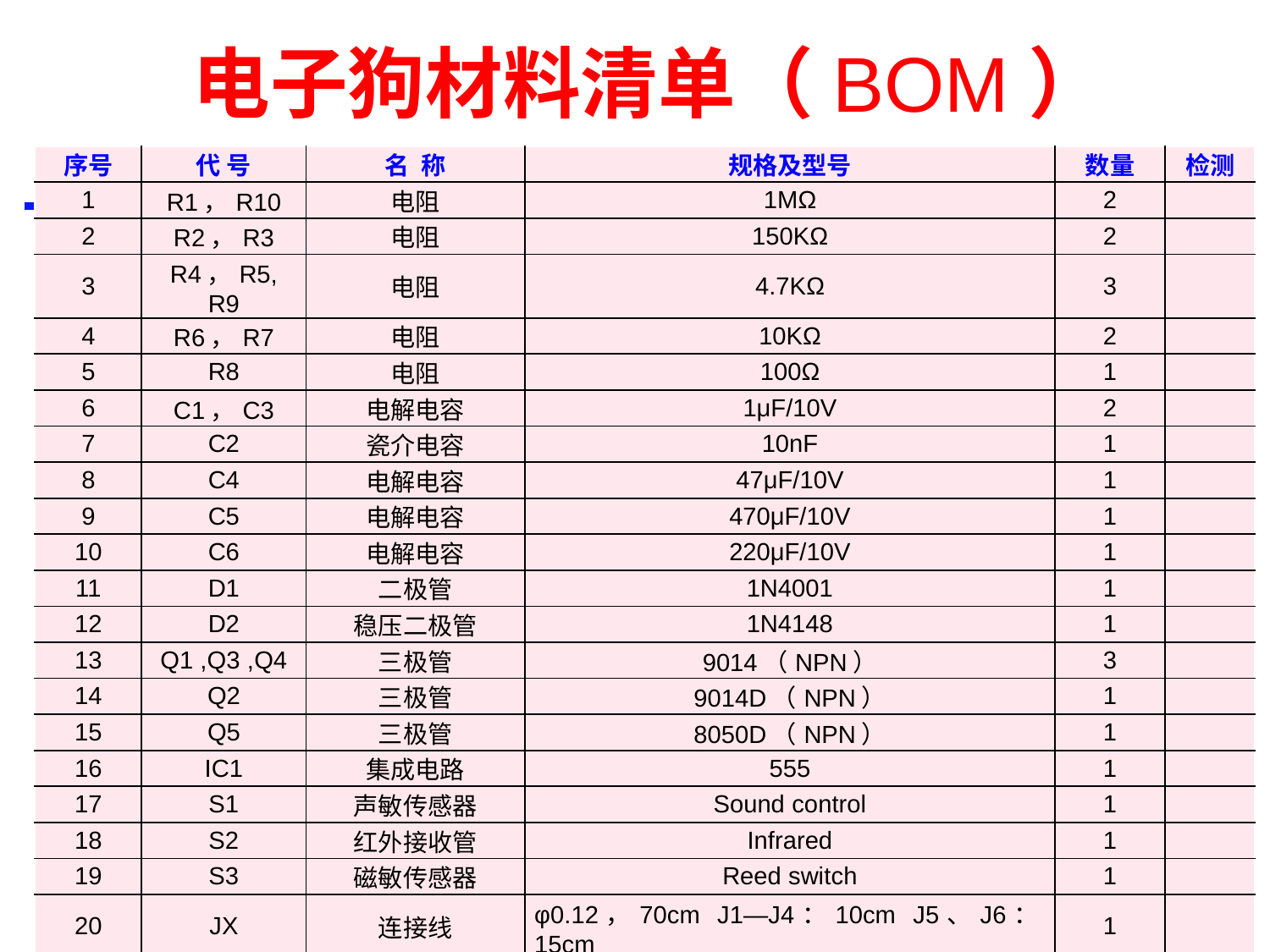

# 电子狗材料清单（BOM）
| 序号 | 代 号 | 名 称 | 规格及型号 | 数量 | 检测 |
| --- | --- | --- | --- | --- | --- |
| 1 | R1，R10 | 电阻 | 1MΩ | 2 |  |
| 2 | R2，R3 | 电阻 | 150KΩ | 2 |  |
| 3 | R4，R5, R9 | 电阻 | 4.7KΩ | 3 |  |
| 4 | R6，R7 | 电阻 | 10KΩ | 2 |  |
| 5 | R8 | 电阻 | 100Ω | 1 |  |
| 6 | C1，C3 | 电解电容 | 1μF/10V | 2 |  |
| 7 | C2 | 瓷介电容 | 10nF | 1 |  |
| 8 | C4 | 电解电容 | 47μF/10V | 1 |  |
| 9 | C5 | 电解电容 | 470μF/10V | 1 |  |
| 10 | C6 | 电解电容 | 220μF/10V | 1 |  |
| 11 | D1 | 二极管 | 1N4001 | 1 |  |
| 12 | D2 | 稳压二极管 | 1N4148 | 1 |  |
| 13 | Q1 ,Q3 ,Q4 | 三极管 | 9014（NPN） | 3 |  |
| 14 | Q2 | 三极管 | 9014D（NPN） | 1 |  |
| 15 | Q5 | 三极管 | 8050D（NPN） | 1 |  |
| 16 | IC1 | 集成电路 | 555 | 1 |  |
| 17 | S1 | 声敏传感器 | Sound control | 1 |  |
| 18 | S2 | 红外接收管 | Infrared | 1 |  |
| 19 | S3 | 磁敏传感器 | Reed switch | 1 |  |
| 20 | JX | 连接线 | φ0.12，70cm J1—J4：10cm J5、J6：15cm | 1 |  |
| 21 |  | 屏蔽线 | 15cm | 1 |  |
| 22 |  | 热缩套管 | 3cm | 1 |  |
| 23 |  | 外壳（含电动机） |  | 1 |  |
| 24 |  | 线路板 | 82mm×55mm | 1 |  |